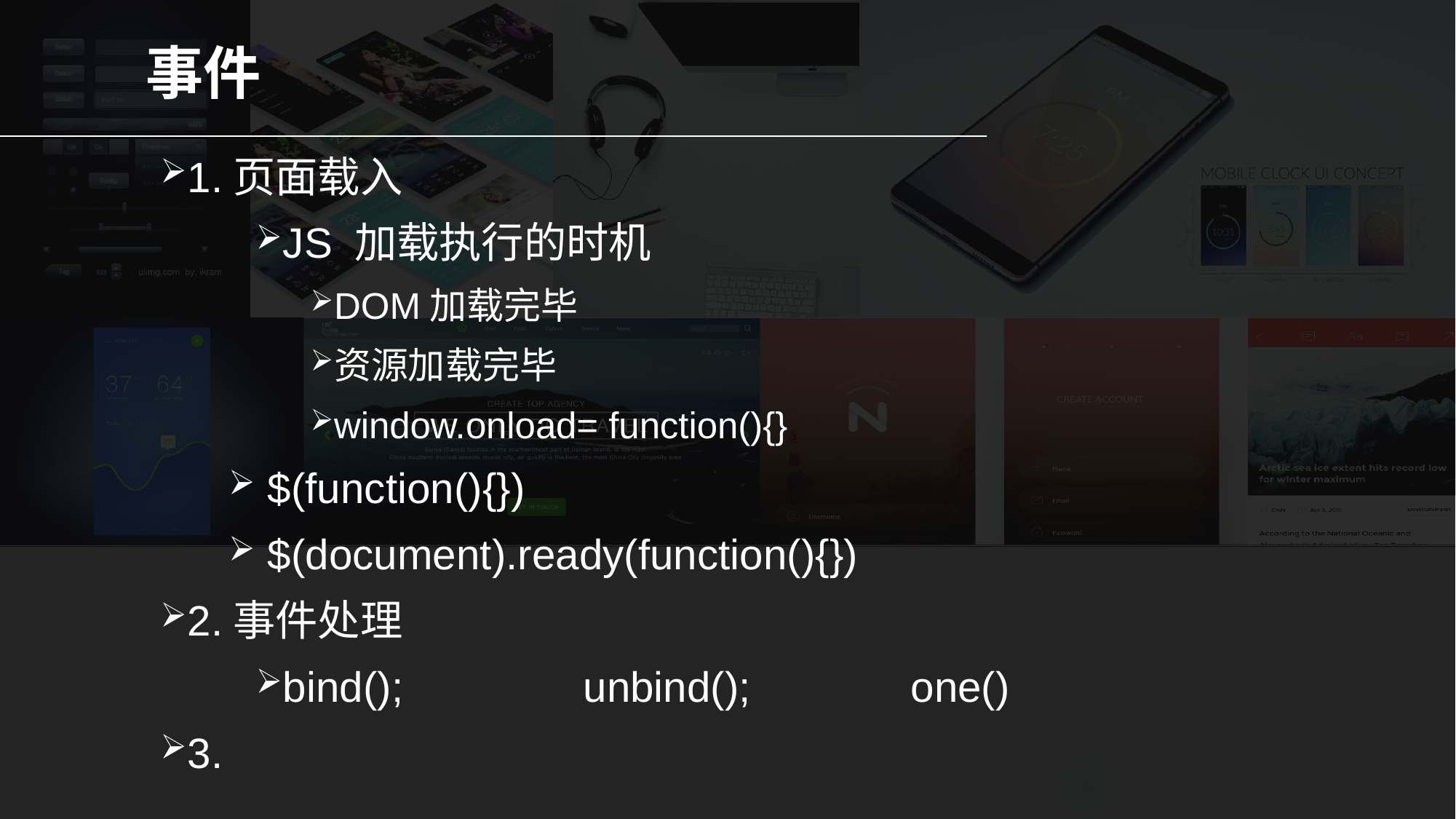

# 事件
1.页面载入
JS 加载执行的时机
DOM加载完毕
资源加载完毕
window.onload= function(){}
 $(function(){})
 $(document).ready(function(){})
2.事件处理
bind();		unbind();		one()
3.